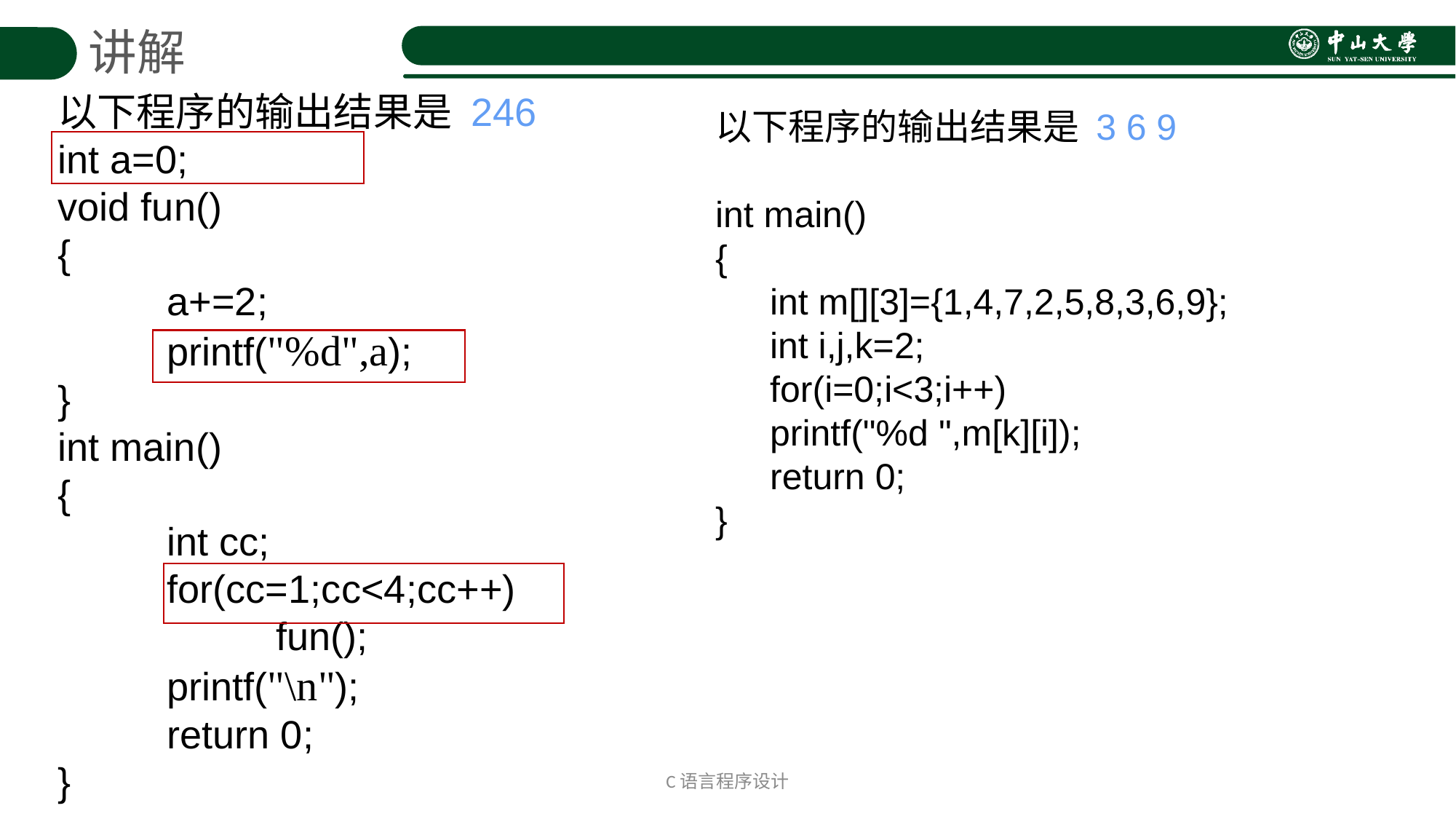

讲解
以下程序的输出结果是 3 6 9

int main()
{
int m[][3]={1,4,7,2,5,8,3,6,9};
int i,j,k=2;
for(i=0;i<3;i++)
printf("%d ",m[k][i]);
return 0;
}

以下程序的输出结果是 246
int a=0;
void fun()
{
	a+=2;
	printf("%d",a);
}
int main()
{
	int cc;
	for(cc=1;cc<4;cc++)
		fun();
	printf("\n");
	return 0;
}

C语言程序设计
29